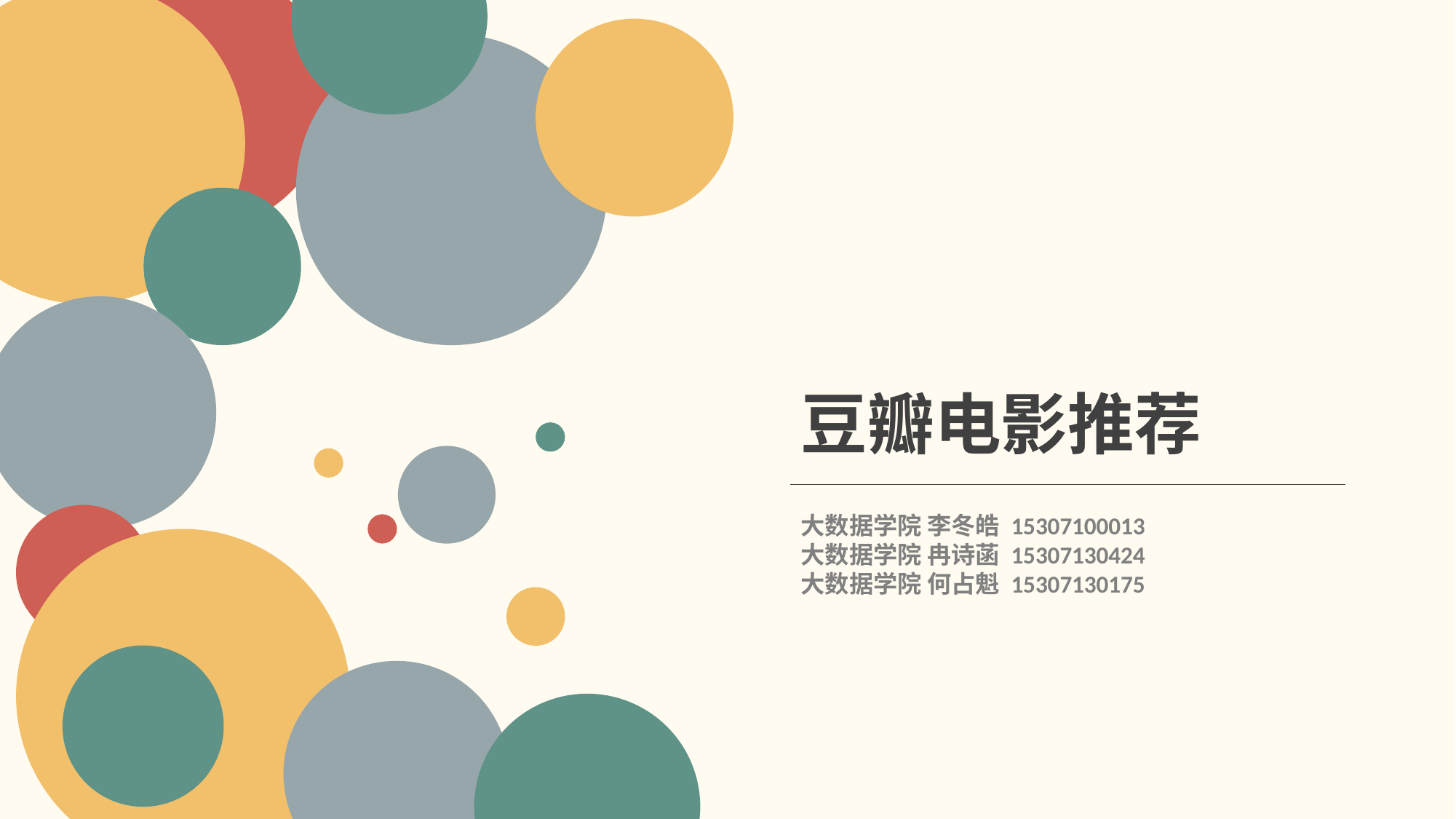

豆瓣电影推荐

大数据学院 李冬皓 15307100013
大数据学院 冉诗菡 15307130424
大数据学院 何占魁 15307130175